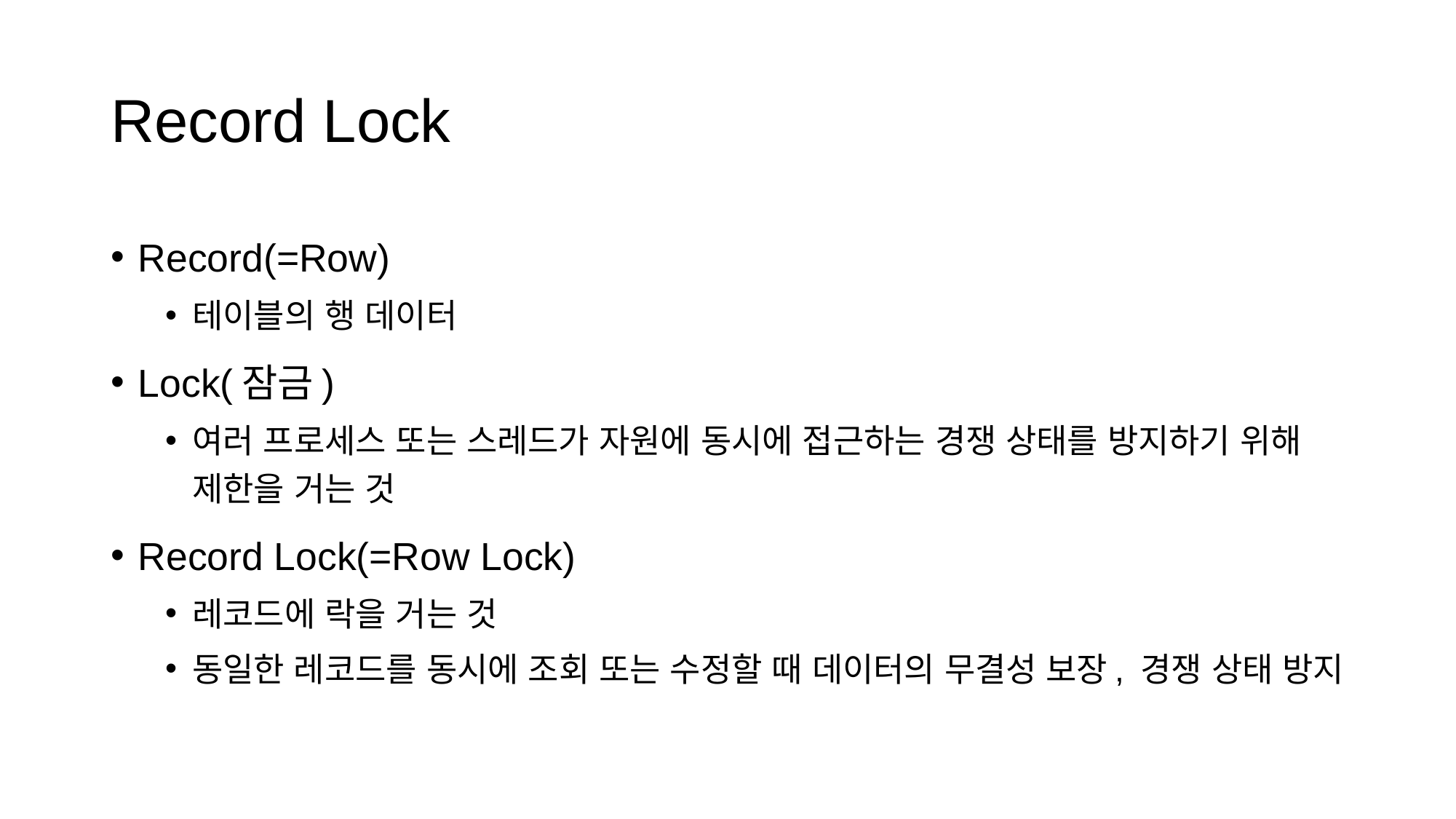

# Record Lock
Record(=Row)
테이블의 행 데이터
Lock(잠금)
여러 프로세스 또는 스레드가 자원에 동시에 접근하는 경쟁 상태를 방지하기 위해 제한을 거는 것
Record Lock(=Row Lock)
레코드에 락을 거는 것
동일한 레코드를 동시에 조회 또는 수정할 때 데이터의 무결성 보장, 경쟁 상태 방지